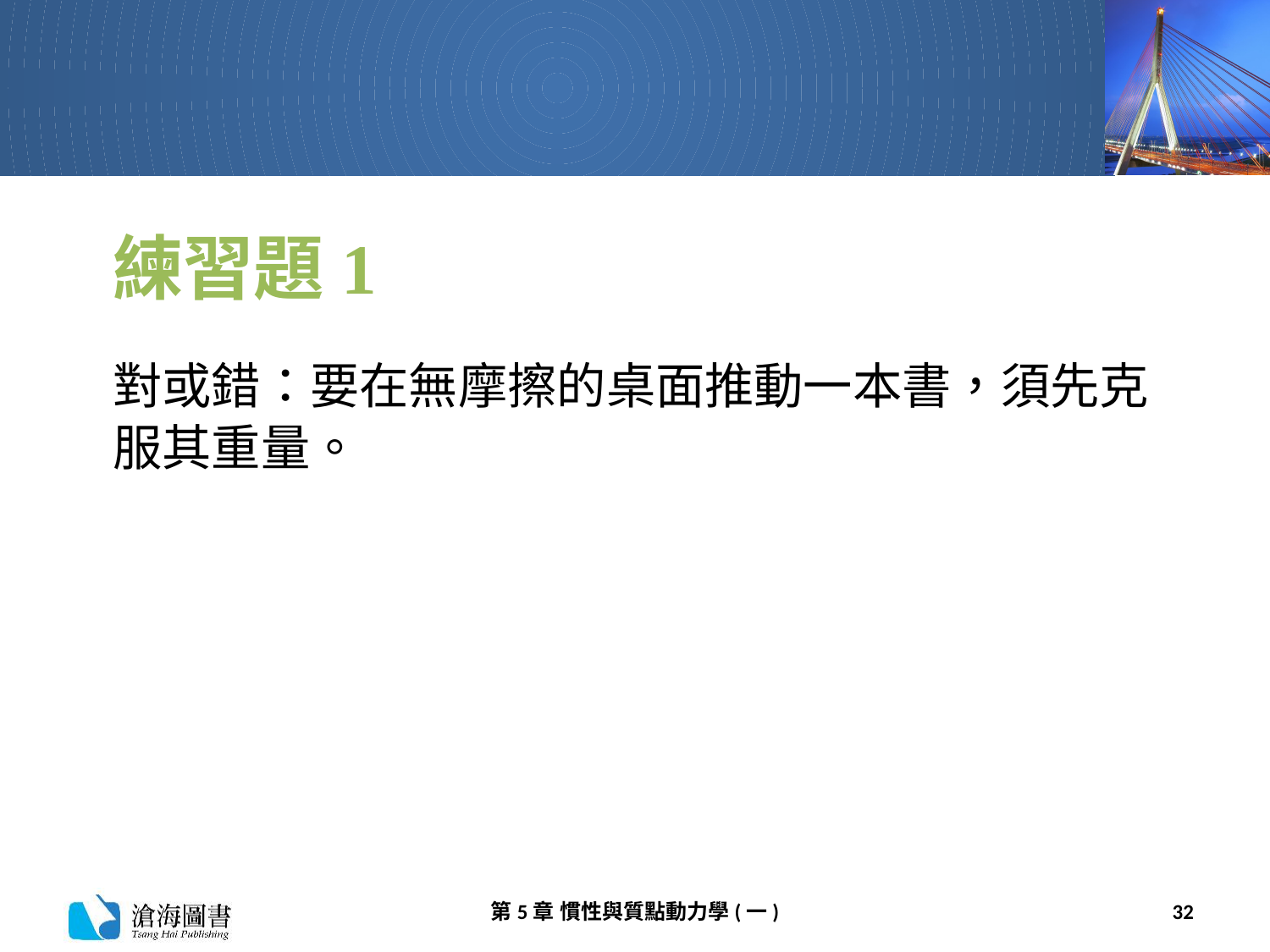

# 練習題1
對或錯：要在無摩擦的桌面推動一本書，須先克服其重量。
第5章 慣性與質點動力學(一)
32